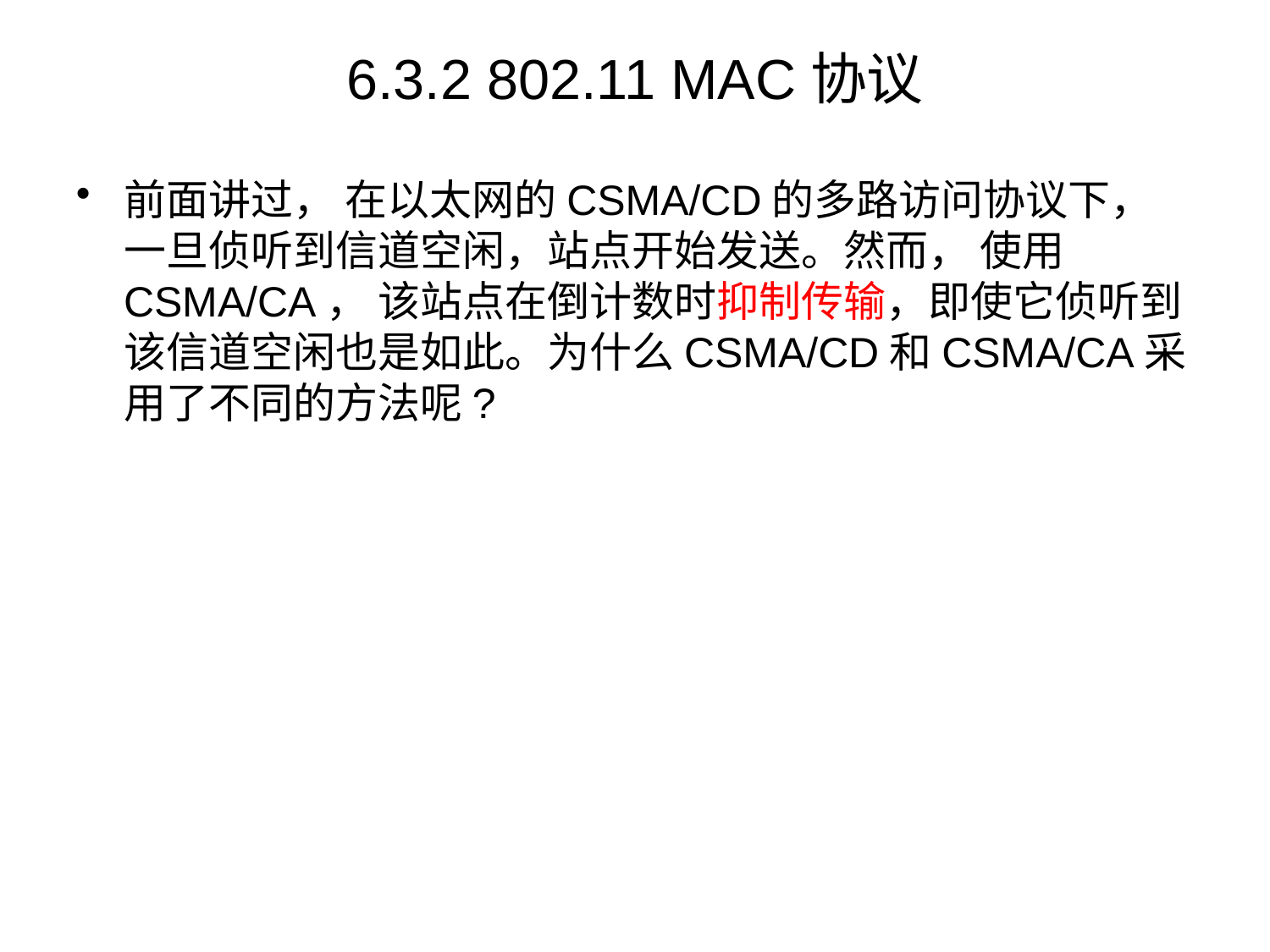

# 6.3.2 802.11 MAC协议
前面讲过， 在以太网的CSMA/CD的多路访问协议下，一旦侦听到信道空闲，站点开始发送。然而， 使用CSMA/CA， 该站点在倒计数时抑制传输，即使它侦听到该信道空闲也是如此。为什么CSMA/CD和CSMA/CA采用了不同的方法呢?